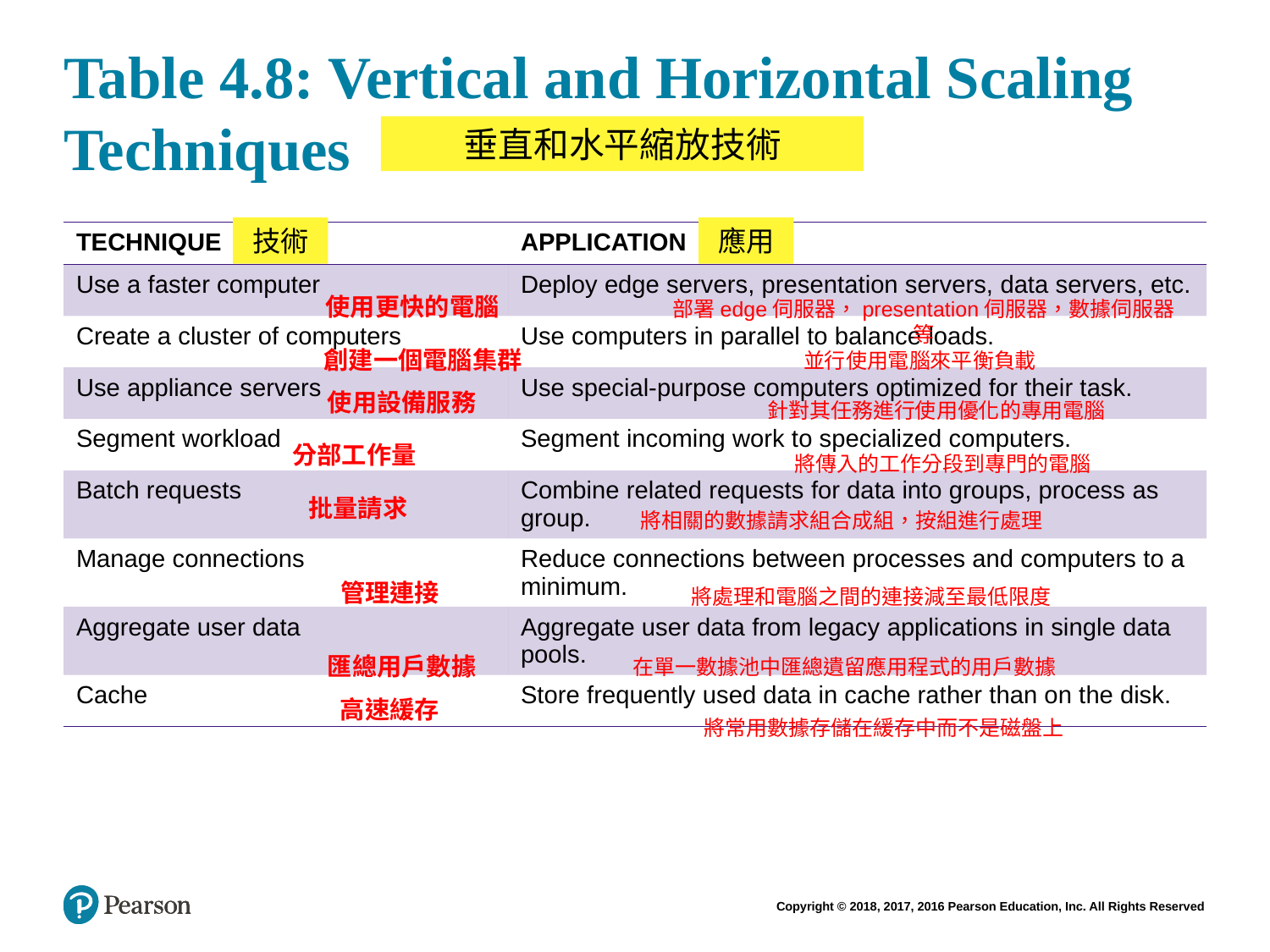

# Table 4.8: Vertical and Horizontal Scaling Techniques
垂直和水平縮放技術
技術
應用
| TECHNIQUE | APPLICATION |
| --- | --- |
| Use a faster computer | Deploy edge servers, presentation servers, data servers, etc. |
| Create a cluster of computers | Use computers in parallel to balance loads. |
| Use appliance servers | Use special-purpose computers optimized for their task. |
| Segment workload | Segment incoming work to specialized computers. |
| Batch requests | Combine related requests for data into groups, process as group. |
| Manage connections | Reduce connections between processes and computers to a minimum. |
| Aggregate user data | Aggregate user data from legacy applications in single data pools. |
| Cache | Store frequently used data in cache rather than on the disk. |
使用更快的電腦
部署edge伺服器，presentation伺服器，數據伺服器等
創建一個電腦集群
並行使用電腦來平衡負載
使用設備服務
針對其任務進行使用優化的專用電腦
分部工作量
將傳入的工作分段到專門的電腦
批量請求
將相關的數據請求組合成組，按組進行處理
管理連接
將處理和電腦之間的連接減至最低限度
匯總用戶數據
在單一數據池中匯總遺留應用程式的用戶數據
高速緩存
將常用數據存儲在緩存中而不是磁盤上